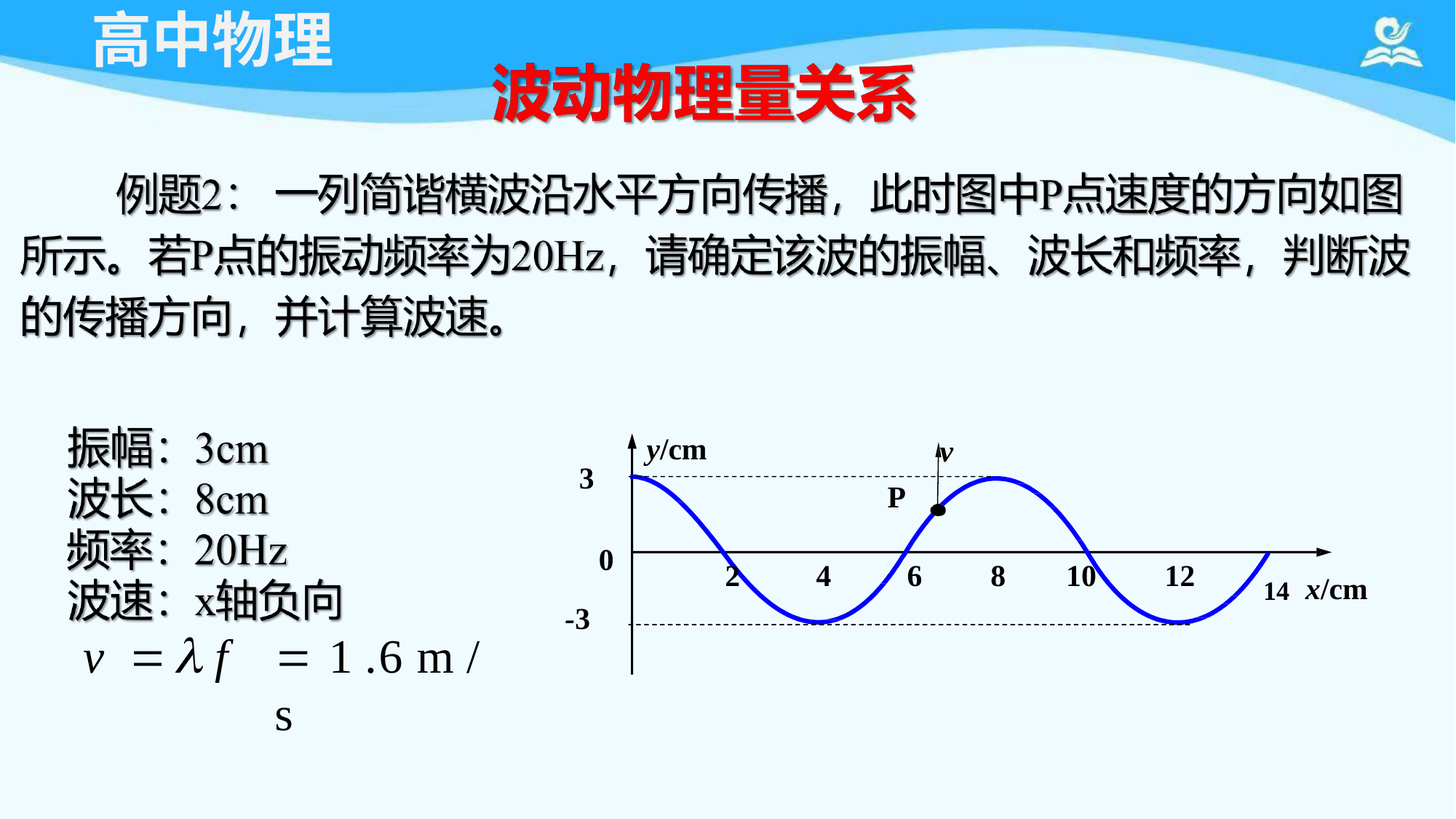

# 高中物理

y/cm
v

3

P

0

14 x/cm
2
4
6
8
10
12

-3
v	=	λ f
= 1 .6 m / s